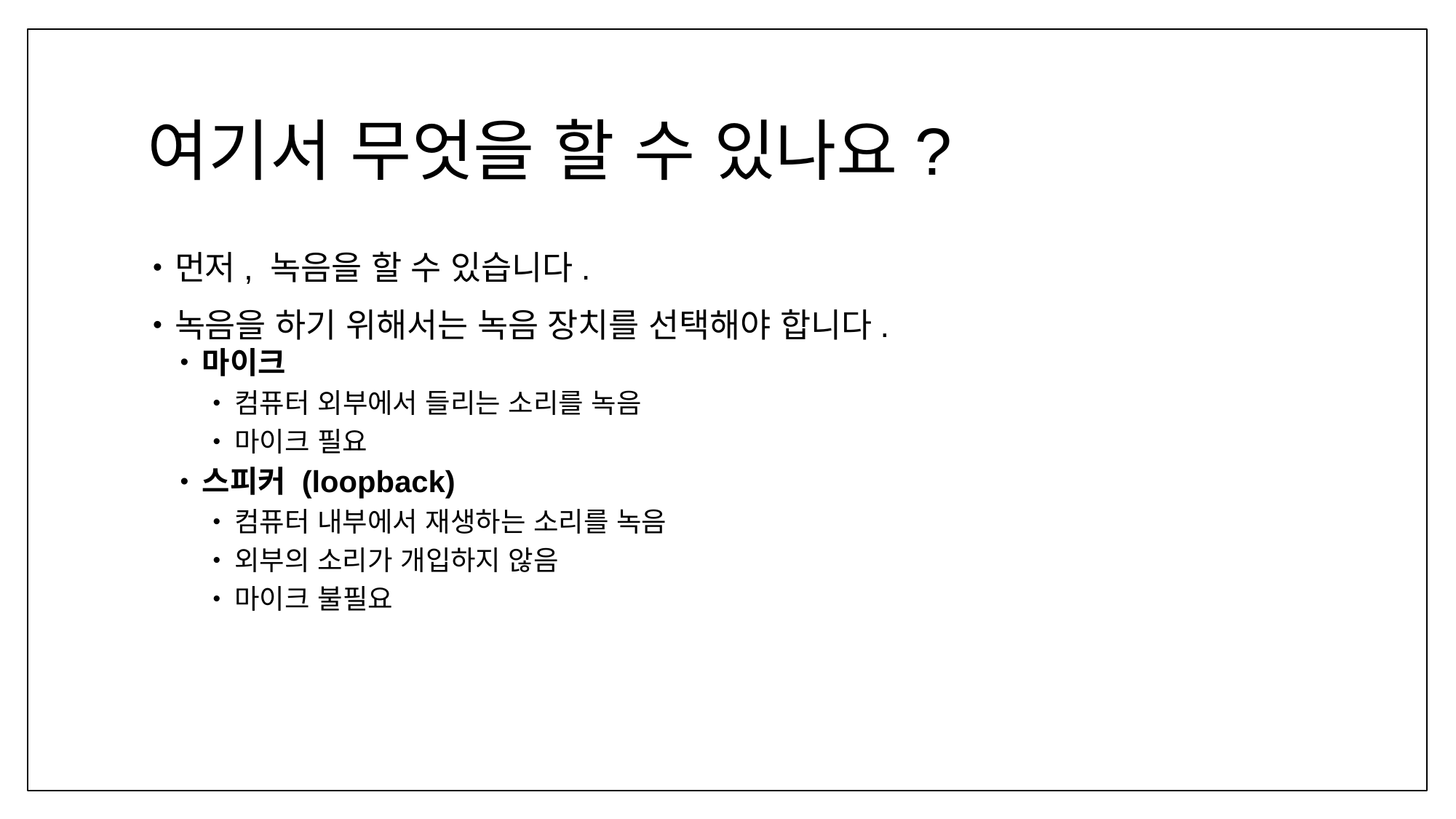

# 여기서 무엇을 할 수 있나요?
먼저, 녹음을 할 수 있습니다.
녹음을 하기 위해서는 녹음 장치를 선택해야 합니다.
마이크
컴퓨터 외부에서 들리는 소리를 녹음
마이크 필요
스피커 (loopback)
컴퓨터 내부에서 재생하는 소리를 녹음
외부의 소리가 개입하지 않음
마이크 불필요